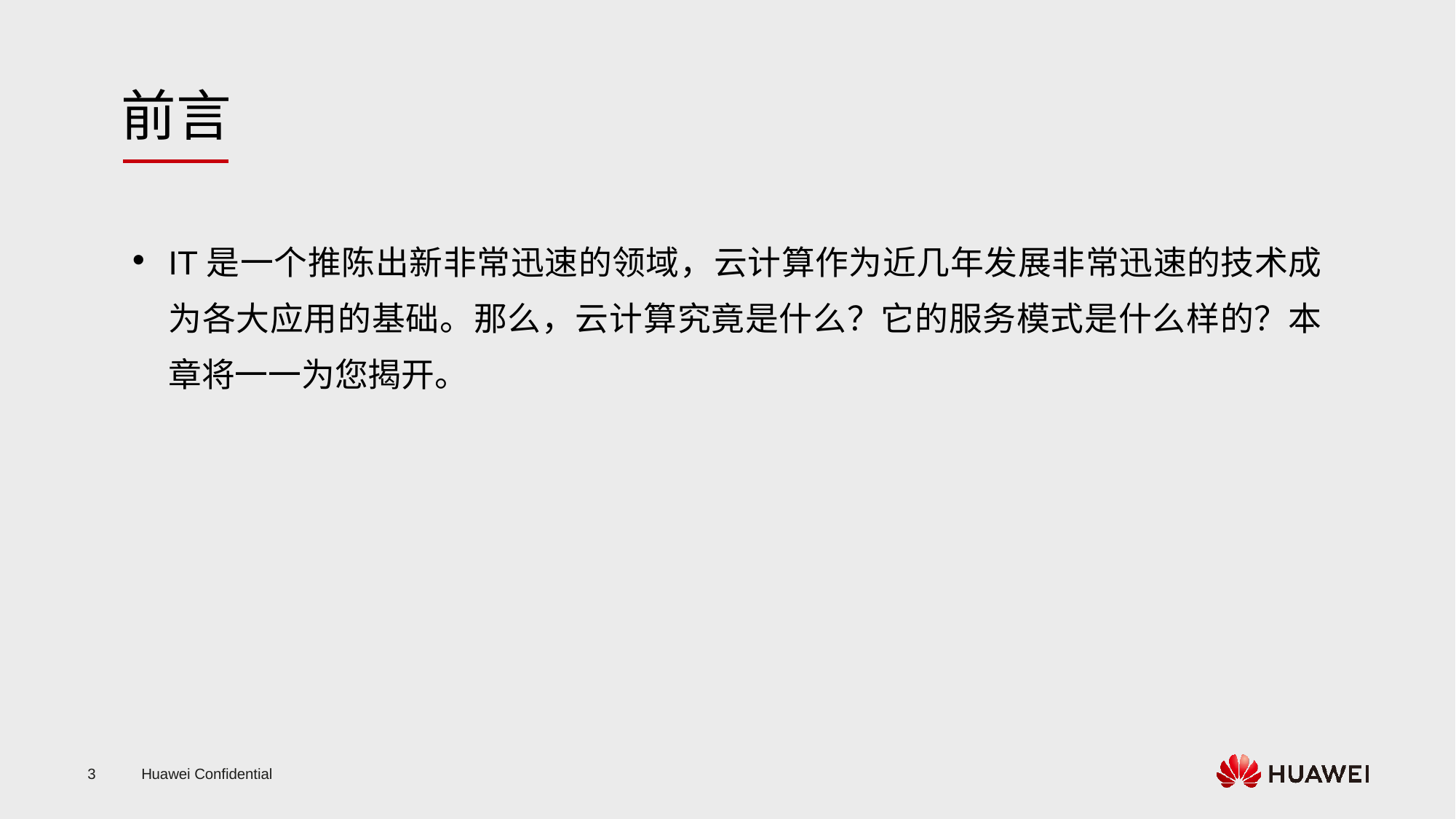

IT是一个推陈出新非常迅速的领域，云计算作为近几年发展非常迅速的技术成为各大应用的基础。那么，云计算究竟是什么？它的服务模式是什么样的？本章将一一为您揭开。